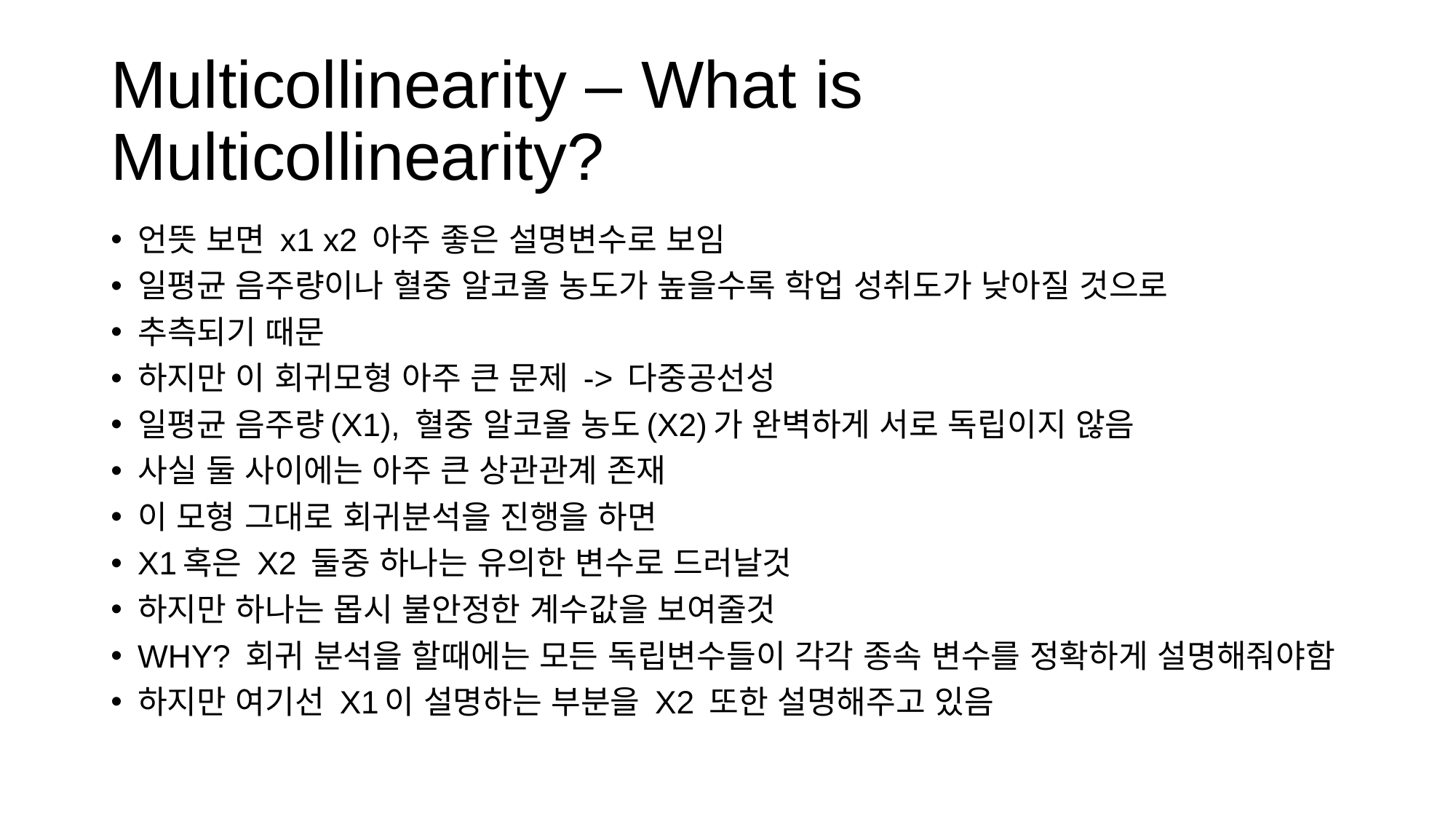

# Multicollinearity – What is Multicollinearity?
언뜻 보면 x1 x2 아주 좋은 설명변수로 보임
일평균 음주량이나 혈중 알코올 농도가 높을수록 학업 성취도가 낮아질 것으로
추측되기 때문
하지만 이 회귀모형 아주 큰 문제 -> 다중공선성
일평균 음주량(X1), 혈중 알코올 농도(X2)가 완벽하게 서로 독립이지 않음
사실 둘 사이에는 아주 큰 상관관계 존재
이 모형 그대로 회귀분석을 진행을 하면
X1혹은 X2 둘중 하나는 유의한 변수로 드러날것
하지만 하나는 몹시 불안정한 계수값을 보여줄것
WHY? 회귀 분석을 할때에는 모든 독립변수들이 각각 종속 변수를 정확하게 설명해줘야함
하지만 여기선 X1이 설명하는 부분을 X2 또한 설명해주고 있음